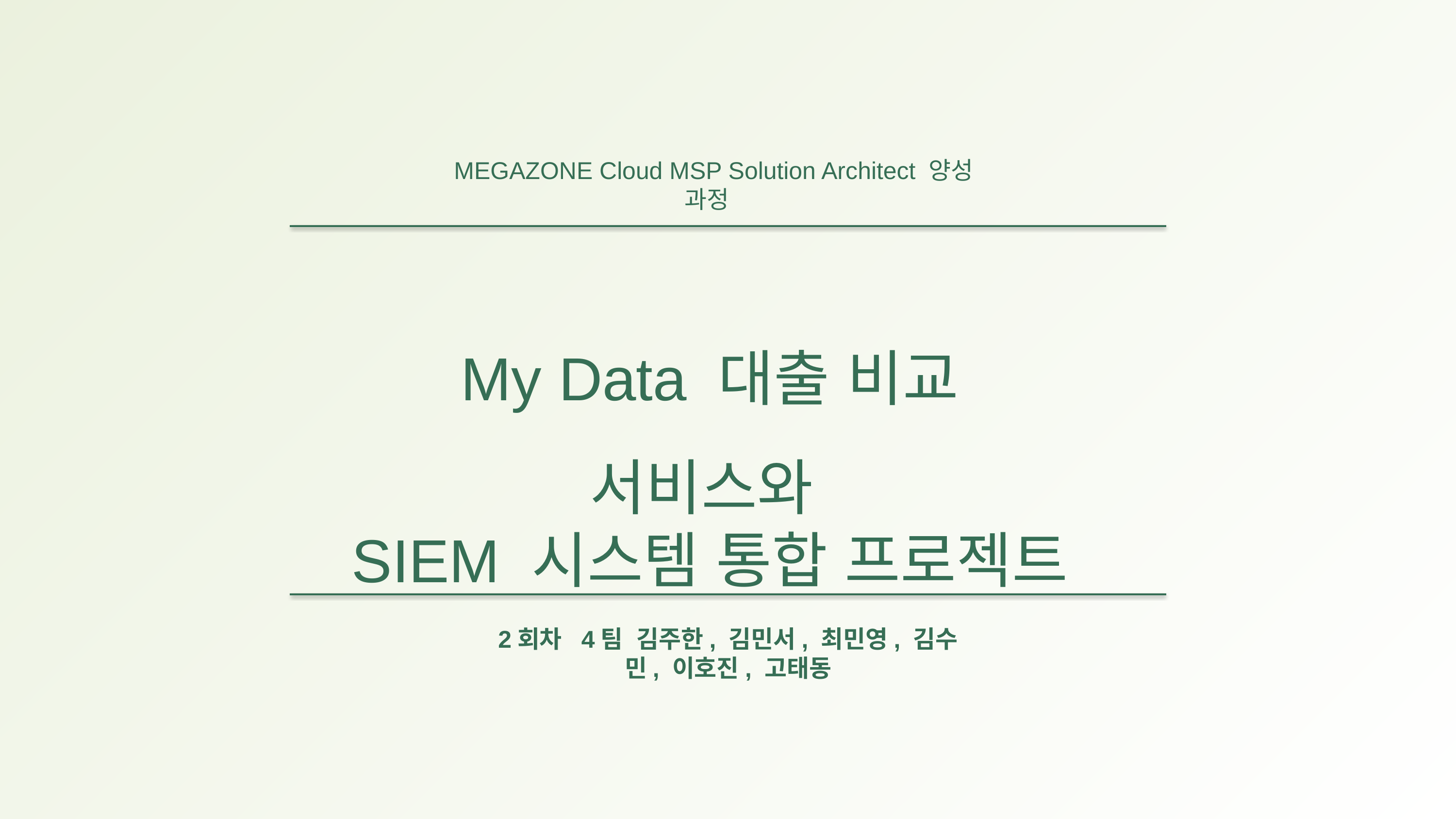

MEGAZONE Cloud MSP Solution Architect 양성 과정
My Data 대출 비교 서비스와
SIEM 시스템 통합 프로젝트

2회차  4팀  김주한, 김민서, 최민영, 김수민, 이호진, 고태동